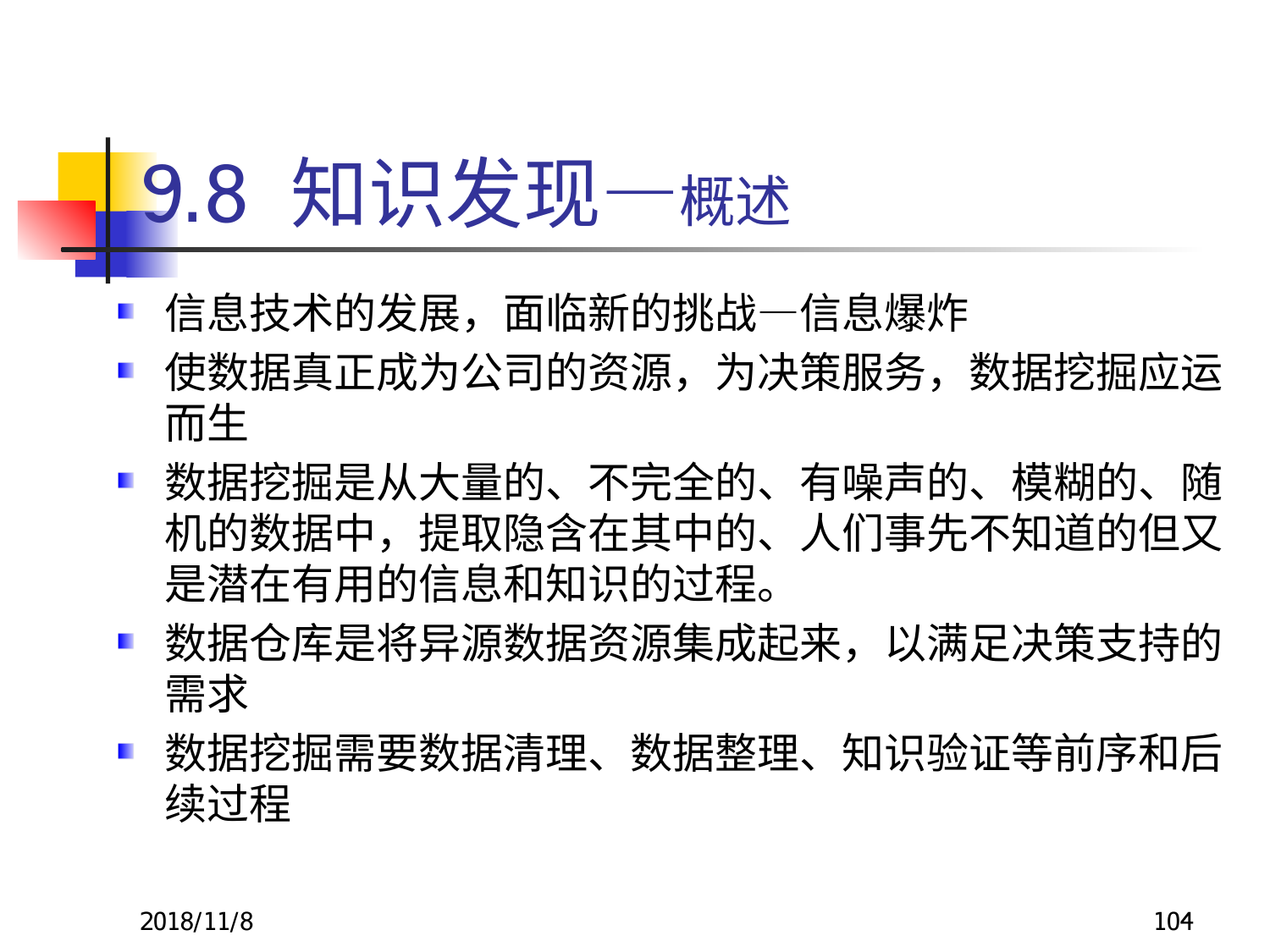

# 9.8 知识发现—概述
信息技术的发展，面临新的挑战—信息爆炸
使数据真正成为公司的资源，为决策服务，数据挖掘应运而生
数据挖掘是从大量的、不完全的、有噪声的、模糊的、随机的数据中，提取隐含在其中的、人们事先不知道的但又是潜在有用的信息和知识的过程。
数据仓库是将异源数据资源集成起来，以满足决策支持的需求
数据挖掘需要数据清理、数据整理、知识验证等前序和后续过程
2018/11/8
104